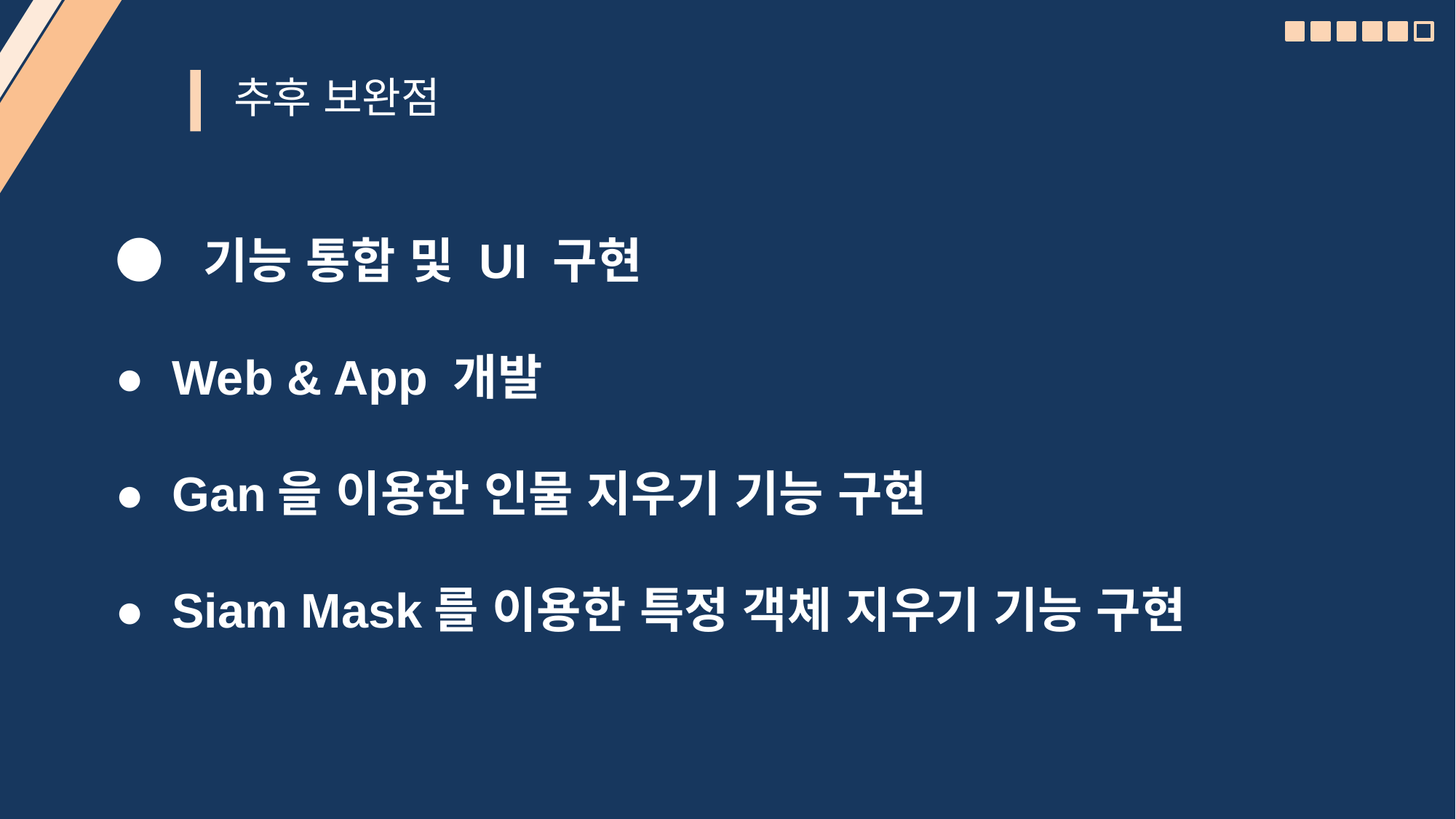

추후 보완점

●  기능 통합 및 UI 구현
●  Web & App 개발
●  Gan을 이용한 인물 지우기 기능 구현
●  Siam Mask를 이용한 특정 객체 지우기 기능 구현